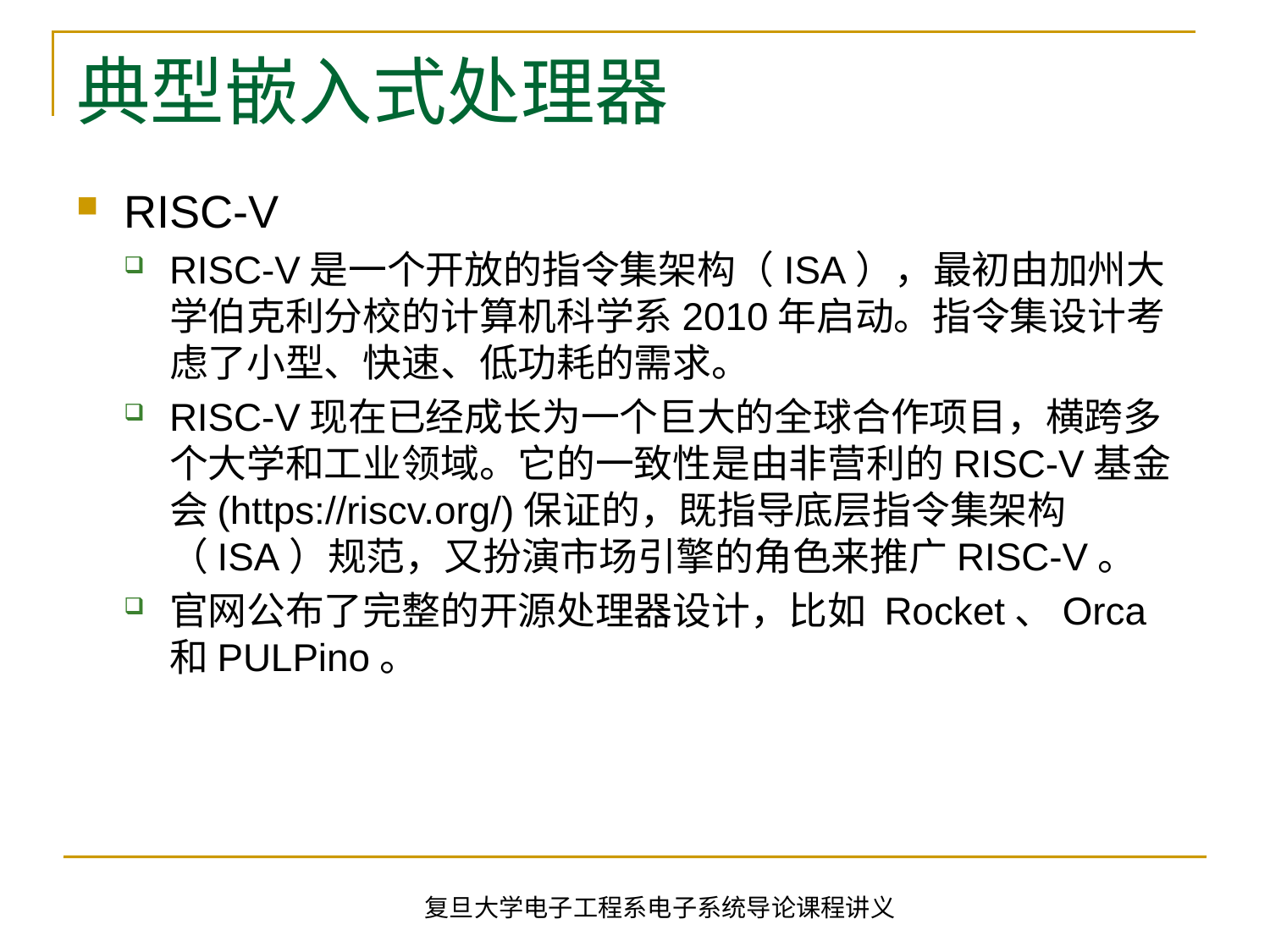

# 典型嵌入式处理器
RISC-V
RISC-V是一个开放的指令集架构（ISA），最初由加州大学伯克利分校的计算机科学系2010年启动。指令集设计考虑了小型、快速、低功耗的需求。
RISC-V现在已经成长为一个巨大的全球合作项目，横跨多个大学和工业领域。它的一致性是由非营利的RISC-V基金会(https://riscv.org/)保证的，既指导底层指令集架构（ISA）规范，又扮演市场引擎的角色来推广RISC-V。
官网公布了完整的开源处理器设计，比如 Rocket、Orca和PULPino。